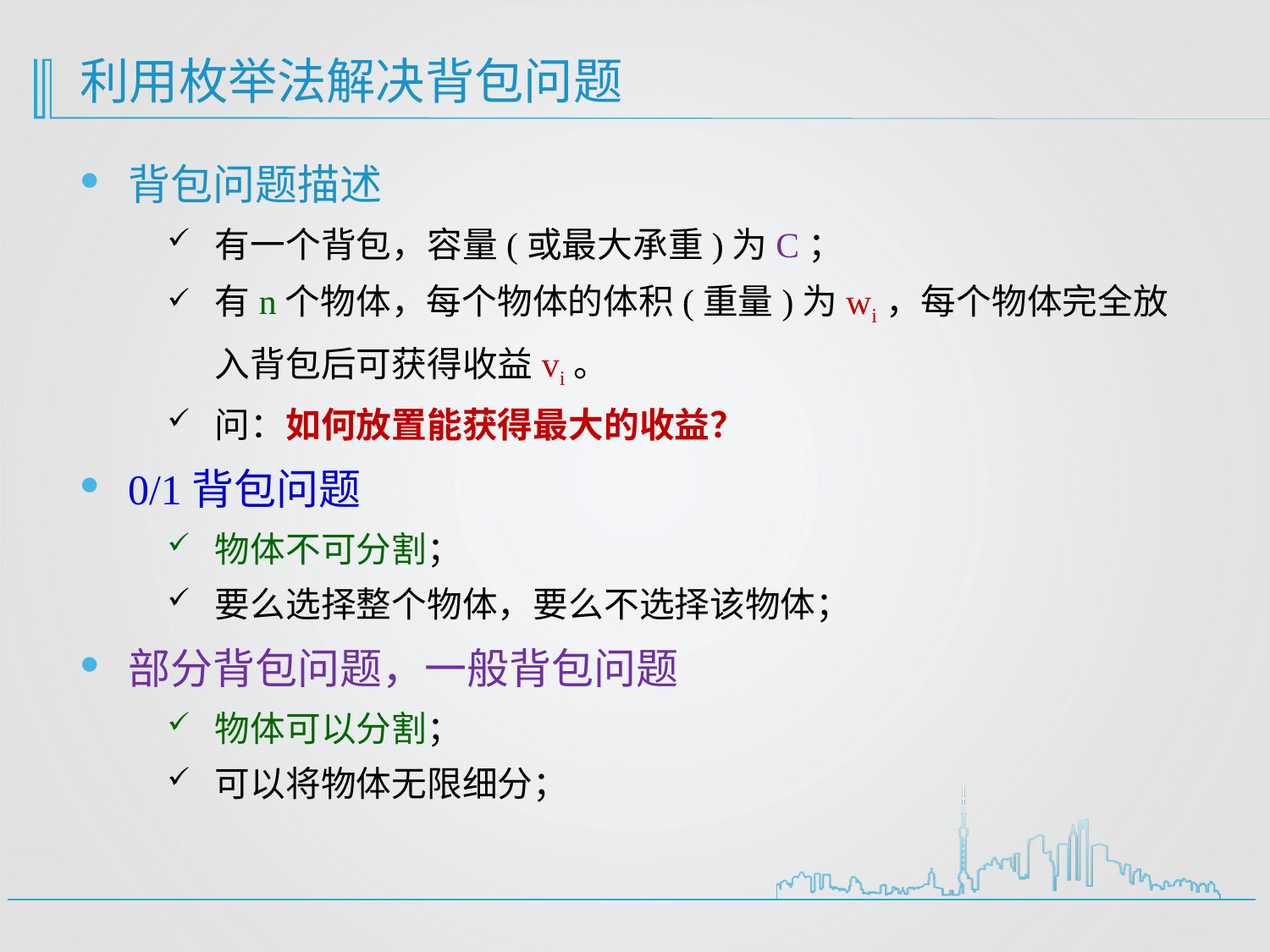

# 利用枚举法解决背包问题
背包问题描述
有一个背包，容量(或最大承重)为C；
有n个物体，每个物体的体积(重量)为wi，每个物体完全放入背包后可获得收益vi。
问：如何放置能获得最大的收益？
0/1背包问题
物体不可分割；
要么选择整个物体，要么不选择该物体；
部分背包问题，一般背包问题
物体可以分割；
可以将物体无限细分；